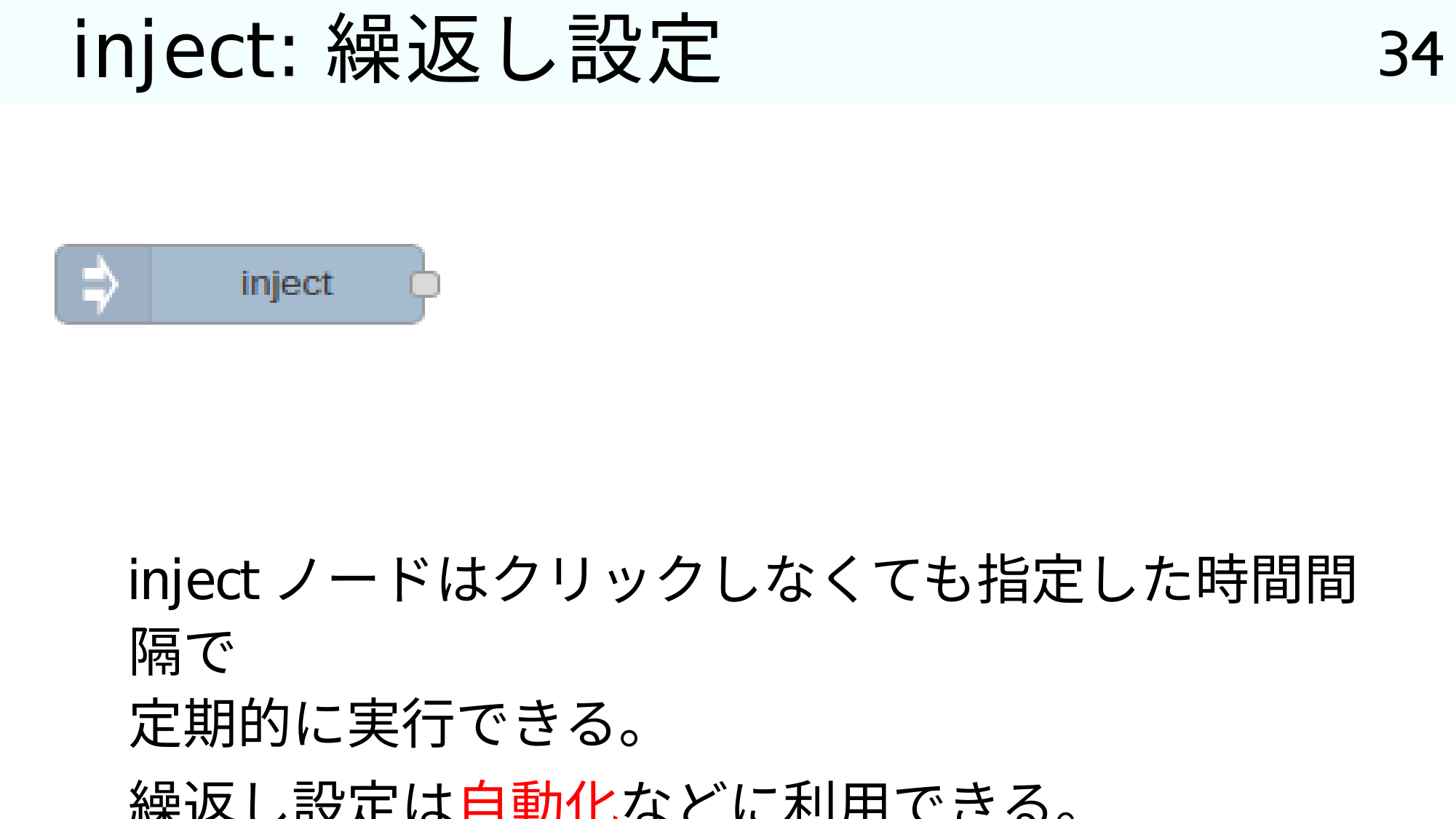

34
# inject:繰返し設定

injectノードはクリックしなくても指定した時間間隔で
定期的に実行できる。
繰返し設定は自動化などに利用できる。